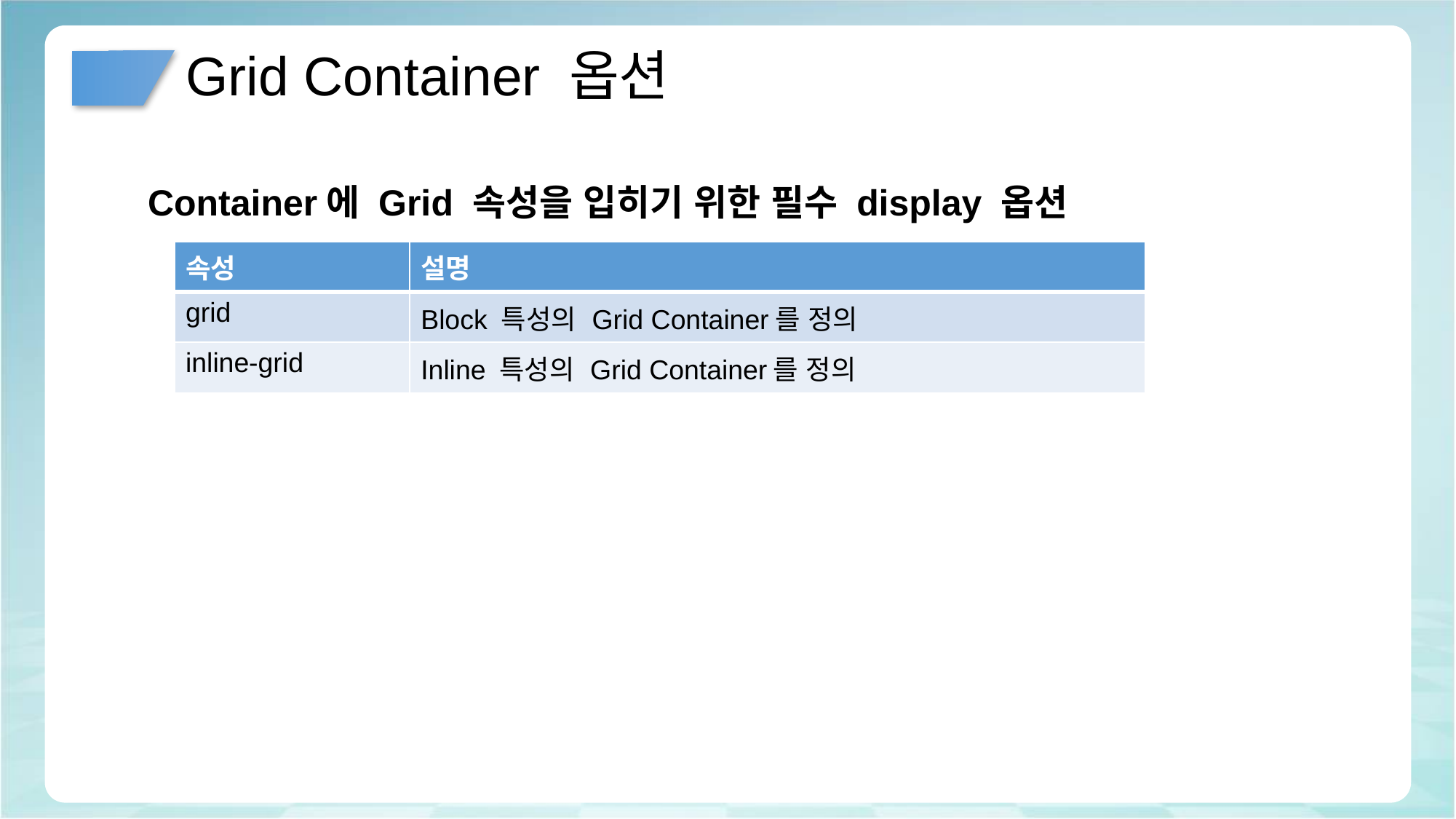

# Grid Container 옵션
Container에 Grid 속성을 입히기 위한 필수 display 옵션
| 속성 | 설명 |
| --- | --- |
| grid | Block 특성의 Grid Container를 정의 |
| inline-grid | Inline 특성의 Grid Container를 정의 |